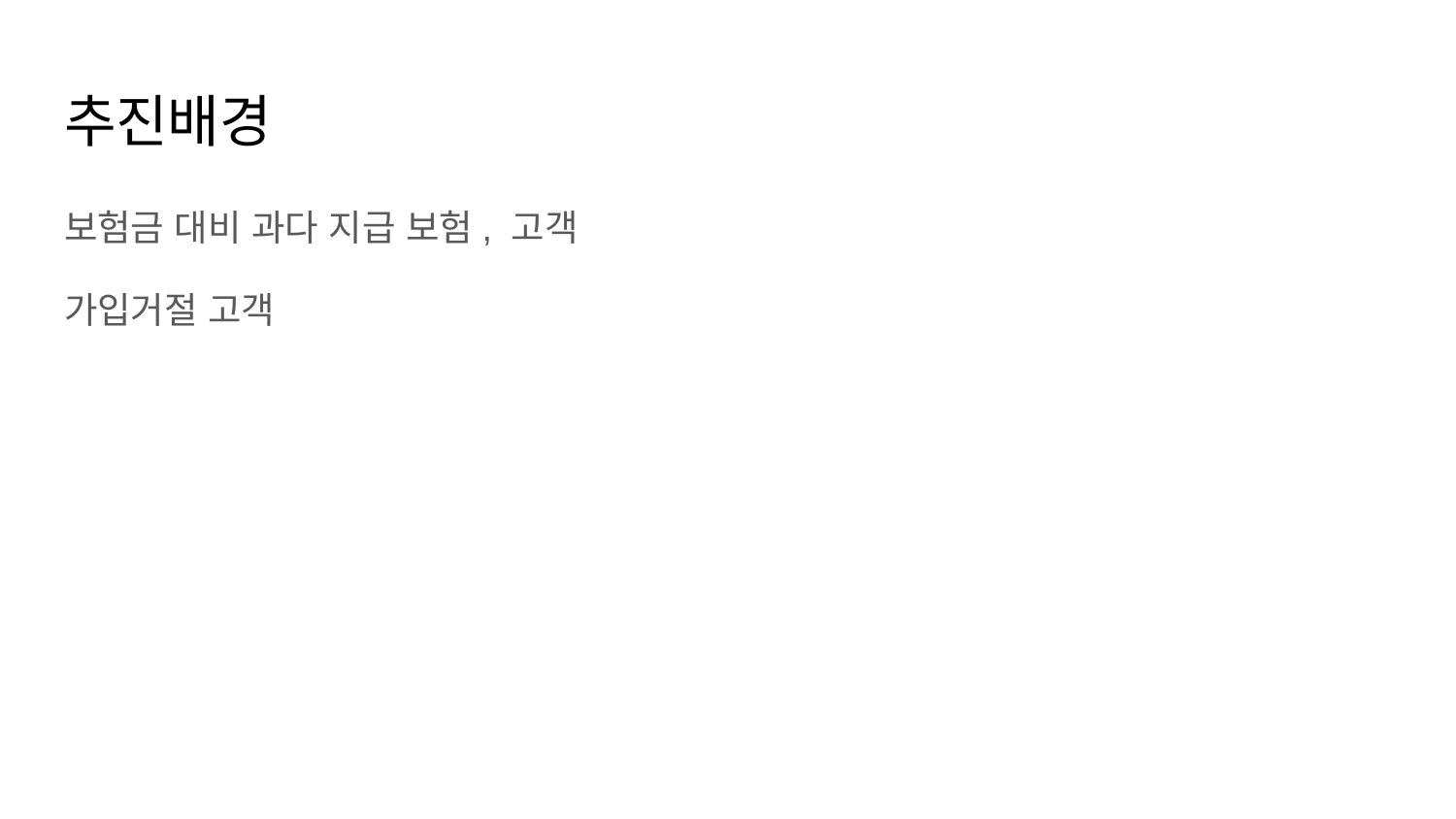

# 추진배경
보험금 대비 과다 지급 보험, 고객
가입거절 고객